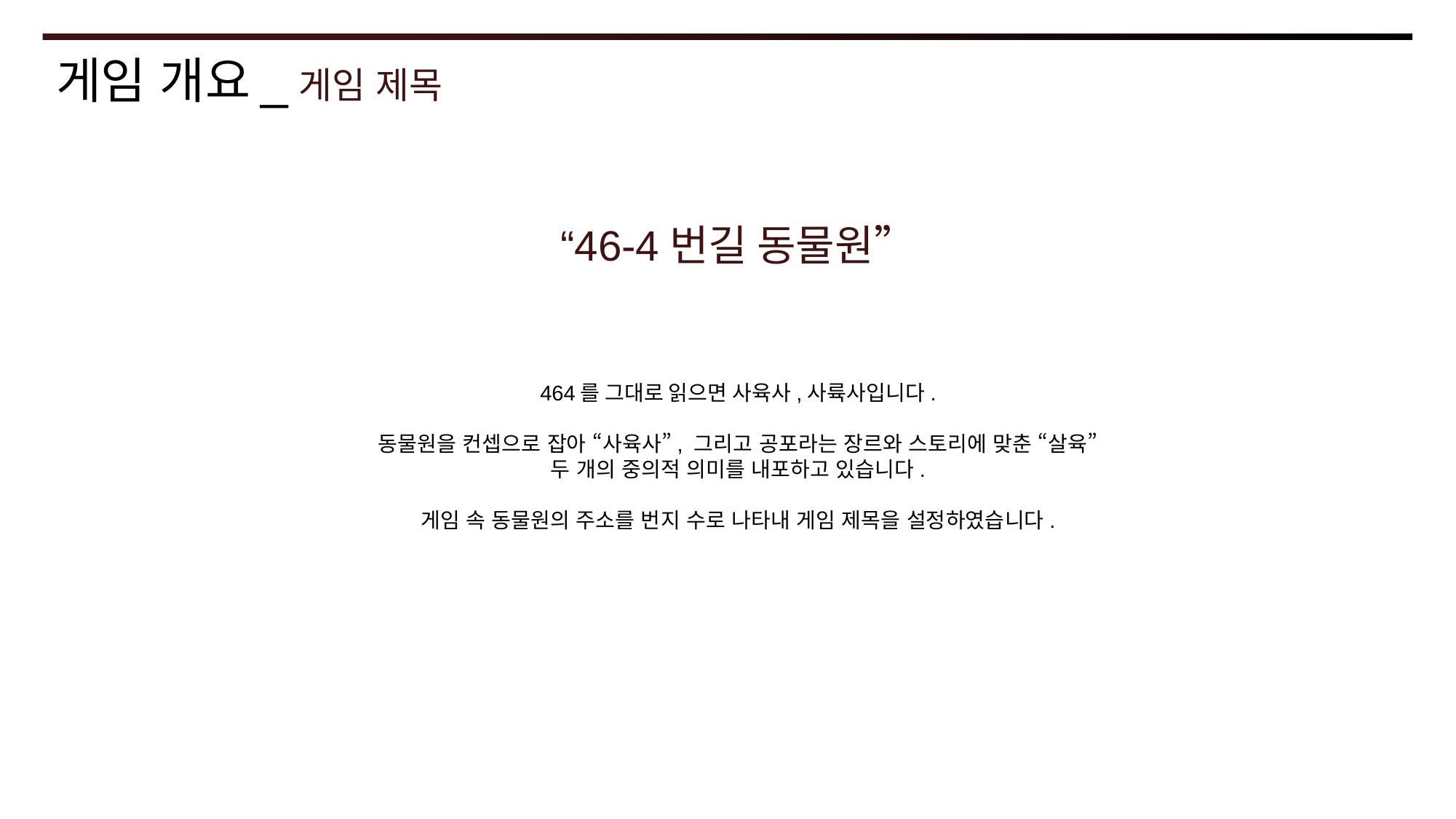

# 게임 개요_게임 제목
“46-4번길 동물원”
464를 그대로 읽으면 사육사,사륙사입니다.

동물원을 컨셉으로 잡아 “사육사”, 그리고 공포라는 장르와 스토리에 맞춘 “살육”
두 개의 중의적 의미를 내포하고 있습니다.

게임 속 동물원의 주소를 번지 수로 나타내 게임 제목을 설정하였습니다.